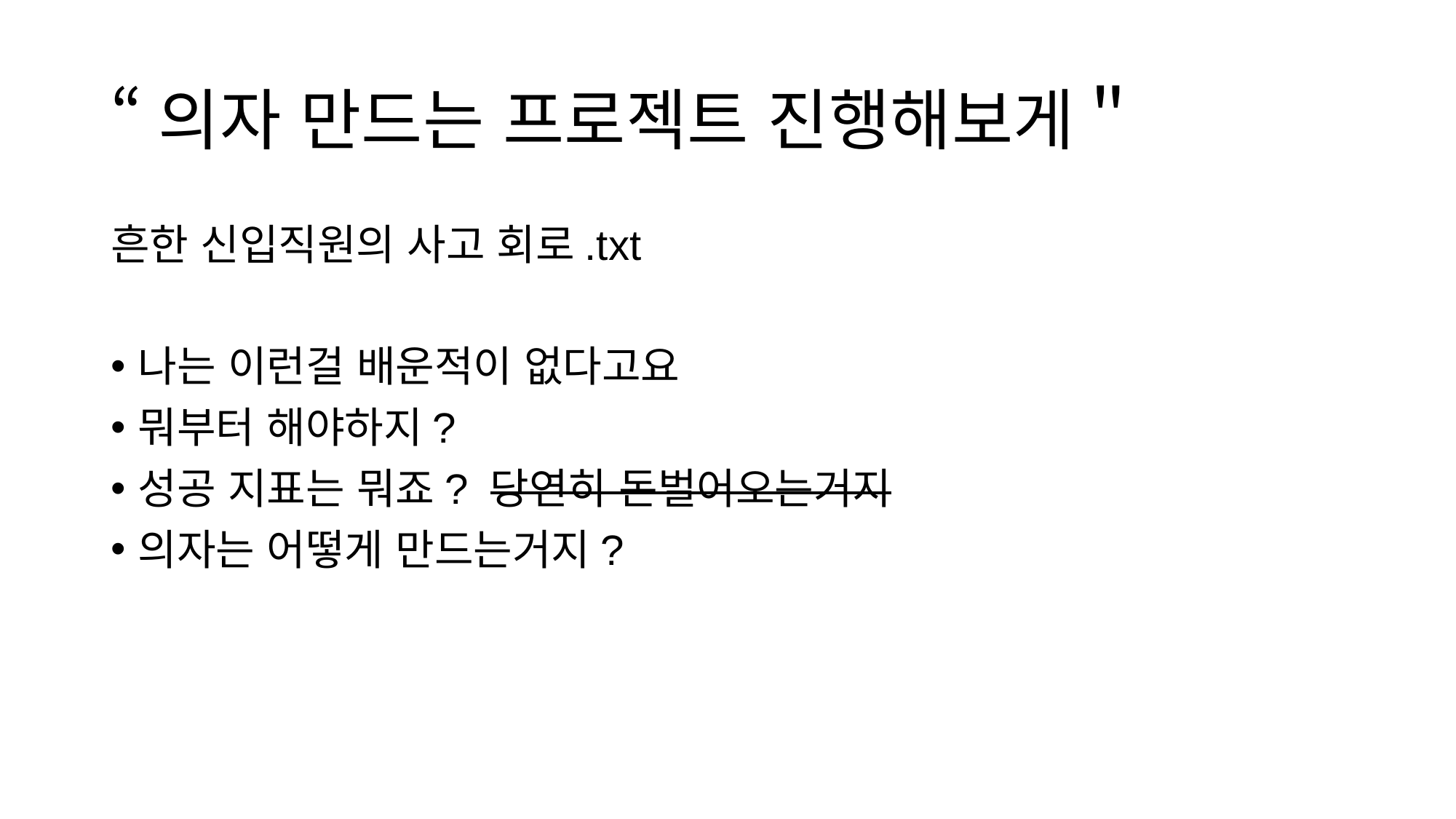

# “의자 만드는 프로젝트 진행해보게＂
흔한 신입직원의 사고 회로.txt

나는 이런걸 배운적이 없다고요
뭐부터 해야하지?
성공 지표는 뭐죠? 당연히 돈벌어오는거지
의자는 어떻게 만드는거지?